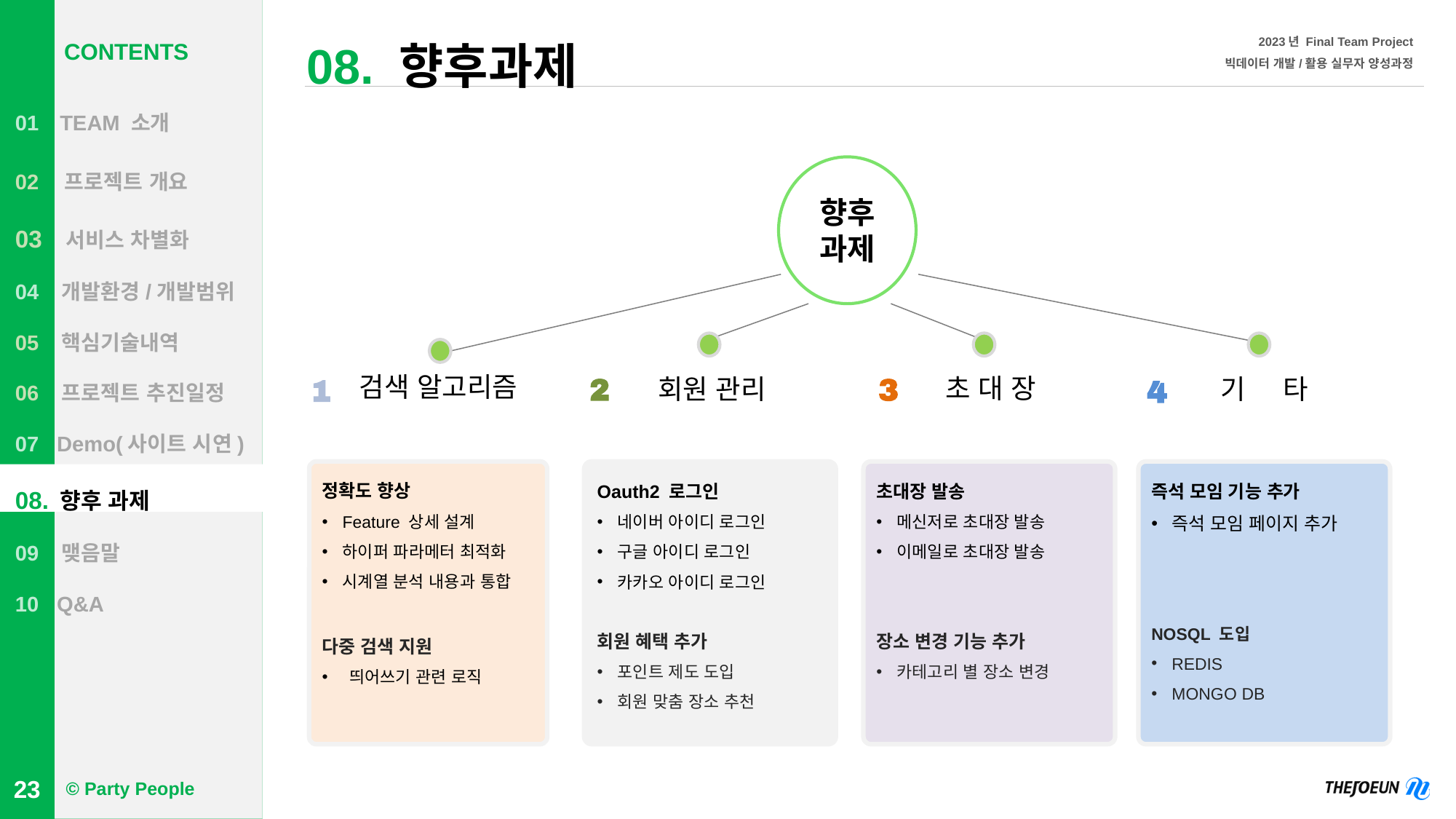

# 08. 향후과제
CONTENTS
01.  TEAM 소개
02.  프로젝트 개요
03   서비스 차별화
04   개발환경/개발범위
05   핵심기술내역
06   프로젝트 추진일정
07   Demo(사이트 시연)
08. 향후 과제
09   맺음말
10   Q&A
향후
과제

검색 알고리즘
초 대 장
회원 관리
기     타
2
3
1
4
정확도 향상
Feature 상세 설계
하이퍼 파라메터 최적화
시계열 분석 내용과 통합

다중 검색 지원
띄어쓰기 관련 로직
Oauth2 로그인
네이버 아이디 로그인
구글 아이디 로그인
카카오 아이디 로그인

회원 혜택 추가
포인트 제도 도입
회원 맞춤 장소 추천
초대장 발송
메신저로 초대장 발송
이메일로 초대장 발송

장소 변경 기능 추가
카테고리 별 장소 변경

즉석 모임 기능 추가
즉석 모임 페이지 추가

NOSQL 도입
REDIS
MONGO DB

23